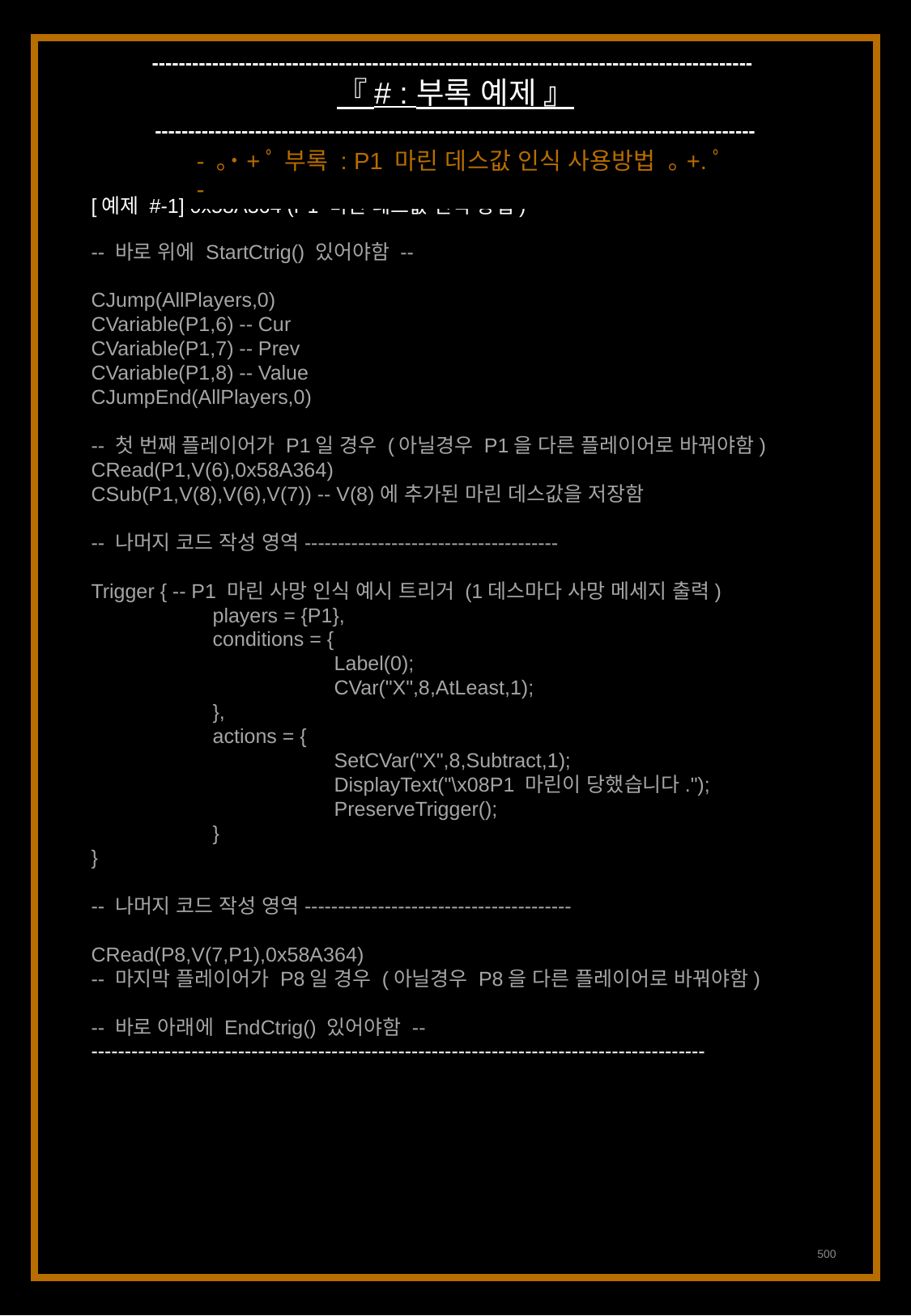

------------------------------------------------------------------------------------------
『 # : 부록 예제 』
------------------------------------------------------------------------------------------
- ｡˙+ﾟ 부록 : P1 마린 데스값 인식 사용방법  ｡+.ﾟ-
[예제 #-1] 0x58A364 (P1 마린 데스값 인식 방법)

-- 바로 위에 StartCtrig() 있어야함 --

CJump(AllPlayers,0)
CVariable(P1,6) -- Cur
CVariable(P1,7) -- Prev
CVariable(P1,8) -- Value
CJumpEnd(AllPlayers,0)

-- 첫 번째 플레이어가 P1일 경우 (아닐경우 P1을 다른 플레이어로 바꿔야함)
CRead(P1,V(6),0x58A364)
CSub(P1,V(8),V(6),V(7)) -- V(8)에 추가된 마린 데스값을 저장함

-- 나머지 코드 작성 영역--------------------------------------

Trigger { -- P1 마린 사망 인식 예시 트리거 (1데스마다 사망 메세지 출력)
	players = {P1},
	conditions = {
		Label(0);
		CVar("X",8,AtLeast,1);
	},
	actions = {
		SetCVar("X",8,Subtract,1);
		DisplayText("\x08P1 마린이 당했습니다.");
		PreserveTrigger();
	}
}

-- 나머지 코드 작성 영역----------------------------------------

CRead(P8,V(7,P1),0x58A364)
-- 마지막 플레이어가 P8일 경우 (아닐경우 P8을 다른 플레이어로 바꿔야함)

-- 바로 아래에 EndCtrig() 있어야함 --
--------------------------------------------------------------------------------------------
500